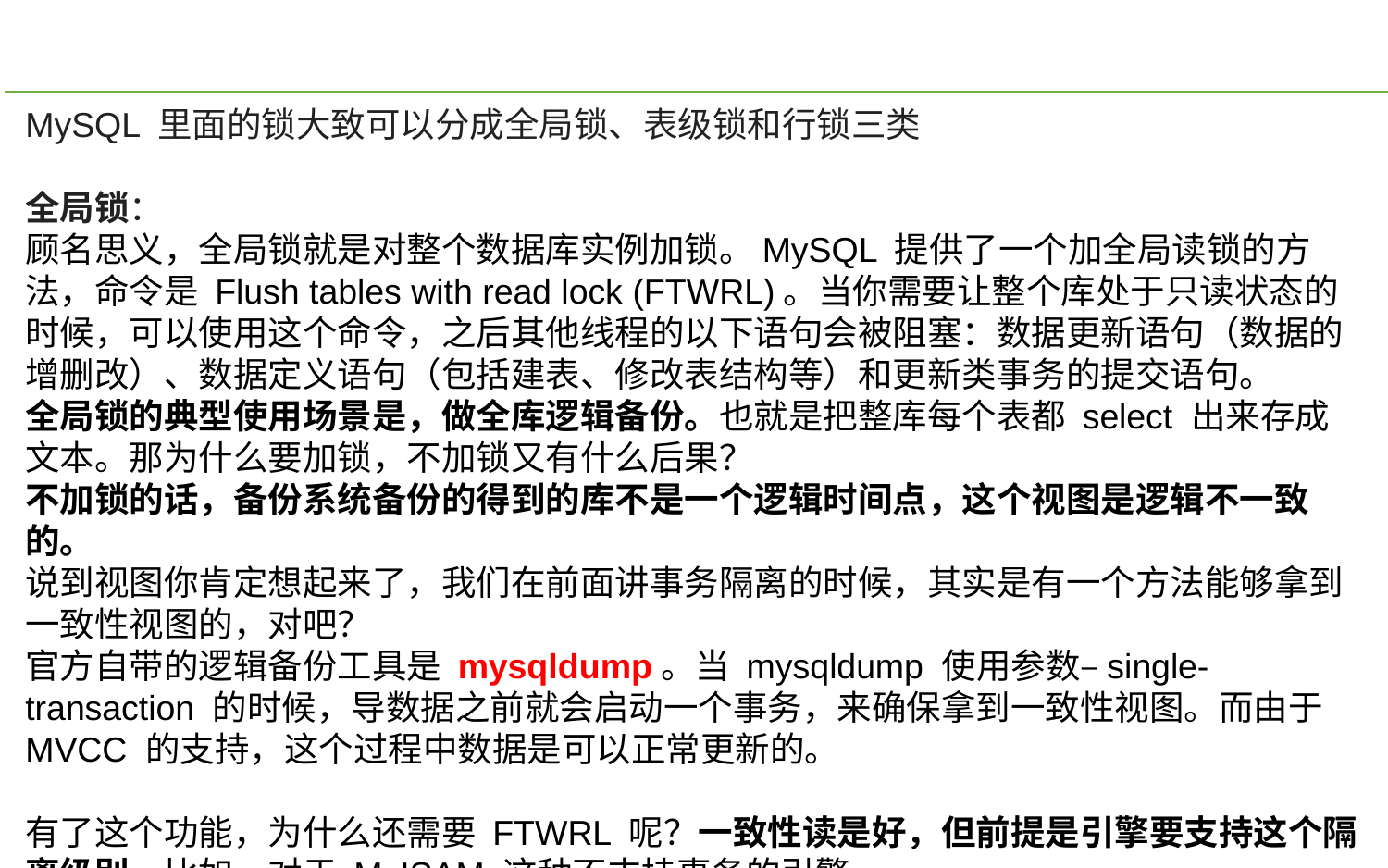

MySQL 里面的锁大致可以分成全局锁、表级锁和行锁三类

全局锁：
顾名思义，全局锁就是对整个数据库实例加锁。MySQL 提供了一个加全局读锁的方法，命令是 Flush tables with read lock (FTWRL)。当你需要让整个库处于只读状态的时候，可以使用这个命令，之后其他线程的以下语句会被阻塞：数据更新语句（数据的增删改）、数据定义语句（包括建表、修改表结构等）和更新类事务的提交语句。
全局锁的典型使用场景是，做全库逻辑备份。也就是把整库每个表都 select 出来存成文本。那为什么要加锁，不加锁又有什么后果？
不加锁的话，备份系统备份的得到的库不是一个逻辑时间点，这个视图是逻辑不一致的。
说到视图你肯定想起来了，我们在前面讲事务隔离的时候，其实是有一个方法能够拿到一致性视图的，对吧？
官方自带的逻辑备份工具是 mysqldump。当 mysqldump 使用参数–single-transaction 的时候，导数据之前就会启动一个事务，来确保拿到一致性视图。而由于 MVCC 的支持，这个过程中数据是可以正常更新的。

有了这个功能，为什么还需要 FTWRL 呢？一致性读是好，但前提是引擎要支持这个隔离级别。比如，对于 MyISAM 这种不支持事务的引擎。